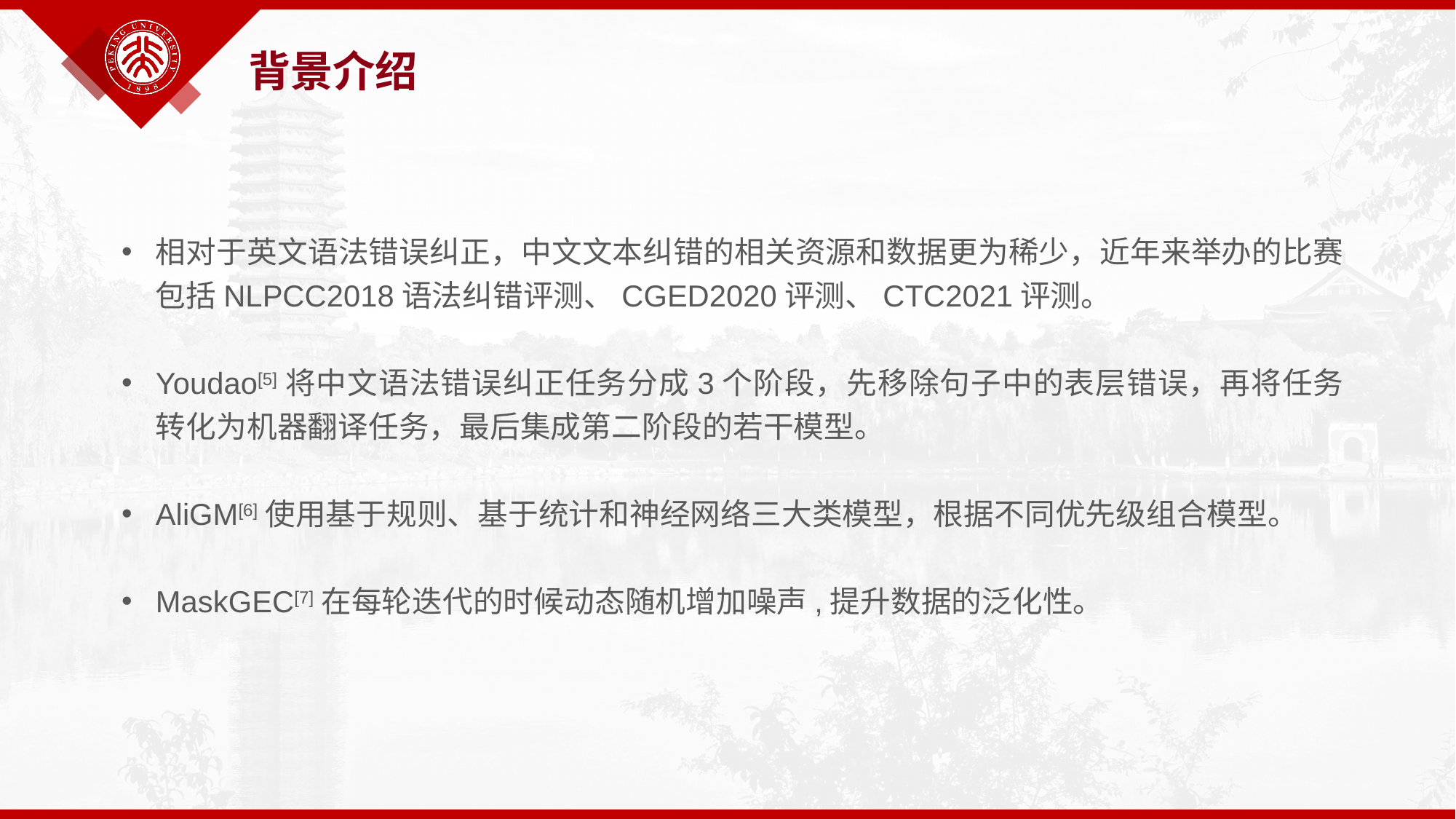

背景介绍
相对于英文语法错误纠正，中文文本纠错的相关资源和数据更为稀少，近年来举办的比赛包括NLPCC2018语法纠错评测、CGED2020评测、CTC2021评测。

Youdao[5]将中文语法错误纠正任务分成3个阶段，先移除句子中的表层错误，再将任务转化为机器翻译任务，最后集成第二阶段的若干模型。

AliGM[6]使用基于规则、基于统计和神经网络三大类模型，根据不同优先级组合模型。

MaskGEC[7]在每轮迭代的时候动态随机增加噪声,提升数据的泛化性。